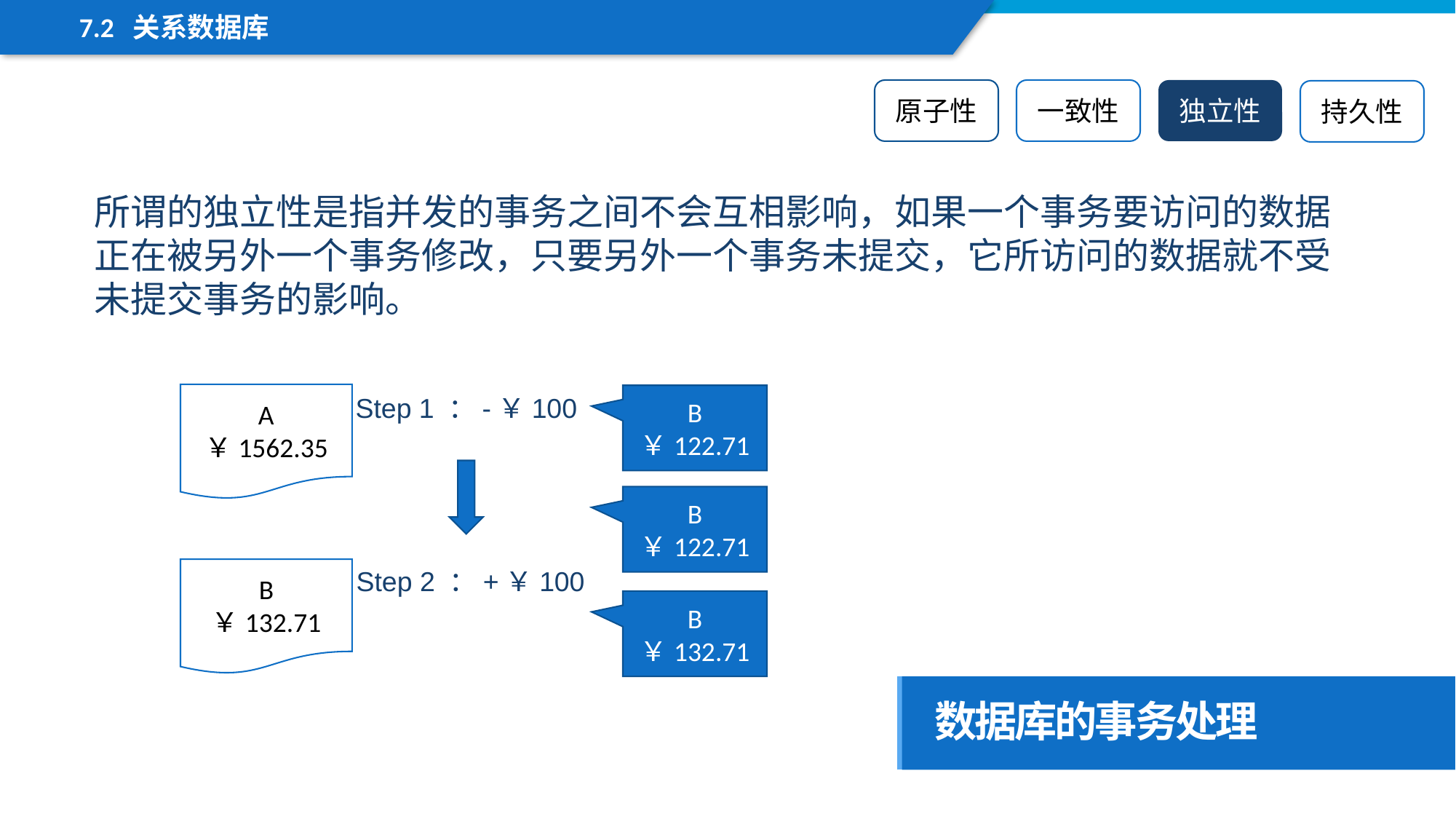

7.2  关系数据库
原子性
一致性
独立性
持久性
所谓的独立性是指并发的事务之间不会互相影响，如果一个事务要访问的数据正在被另外一个事务修改，只要另外一个事务未提交，它所访问的数据就不受未提交事务的影响。
A
￥1562.35
Step 1 ：-￥100
B
￥122.71

B
￥122.71
B
￥132.71
Step 2 ：+￥100
B
￥132.71
数据库的事务处理